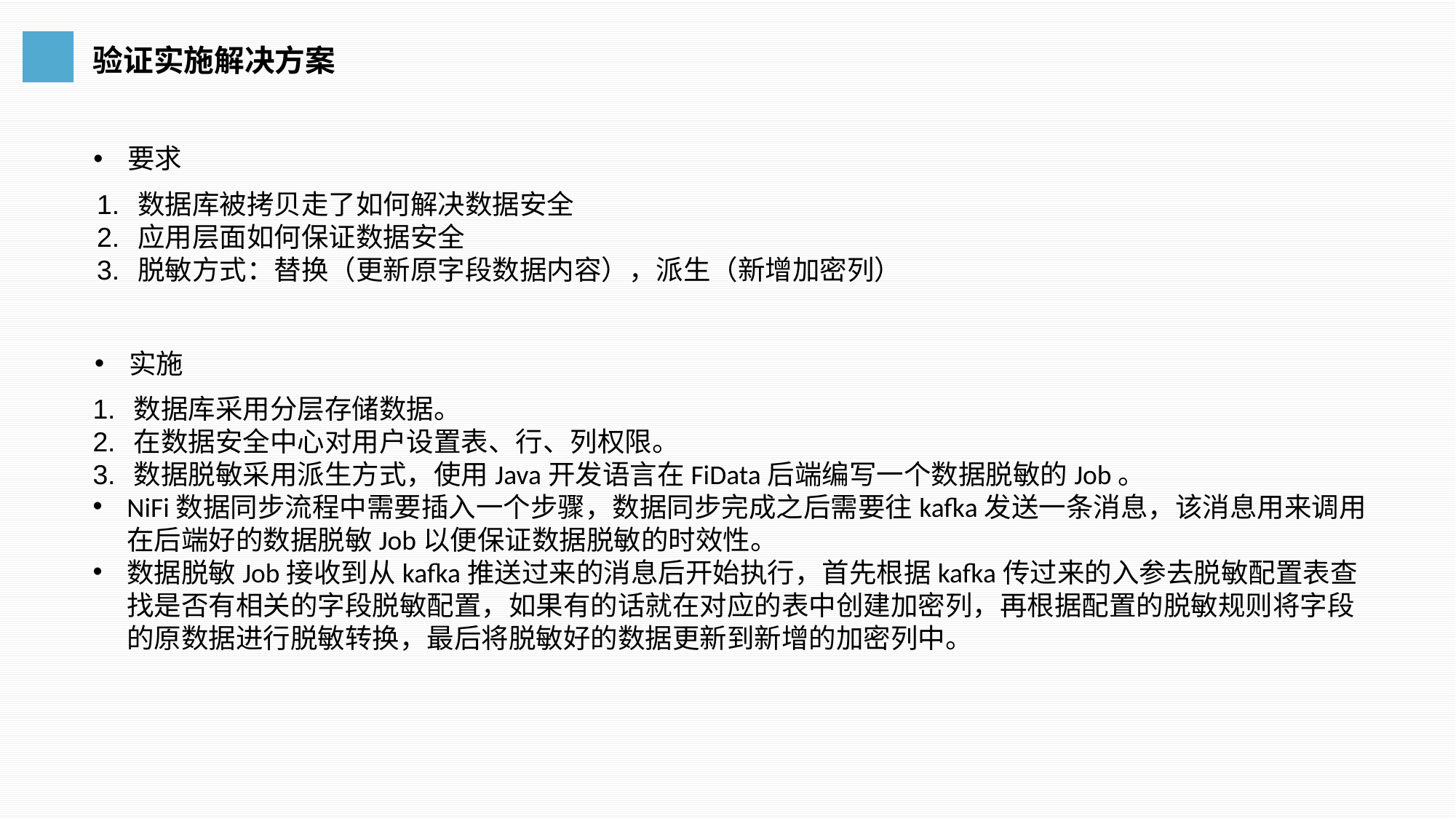

验证实施解决方案
要求
数据库被拷贝走了如何解决数据安全
应用层面如何保证数据安全
脱敏方式：替换（更新原字段数据内容），派生（新增加密列）

实施
数据库采用分层存储数据。
在数据安全中心对用户设置表、行、列权限。
数据脱敏采用派生方式，使用Java开发语言在FiData后端编写一个数据脱敏的Job。
NiFi数据同步流程中需要插入一个步骤，数据同步完成之后需要往kafka发送一条消息，该消息用来调用在后端好的数据脱敏Job以便保证数据脱敏的时效性。
数据脱敏Job接收到从kafka推送过来的消息后开始执行，首先根据kafka传过来的入参去脱敏配置表查找是否有相关的字段脱敏配置，如果有的话就在对应的表中创建加密列，再根据配置的脱敏规则将字段的原数据进行脱敏转换，最后将脱敏好的数据更新到新增的加密列中。